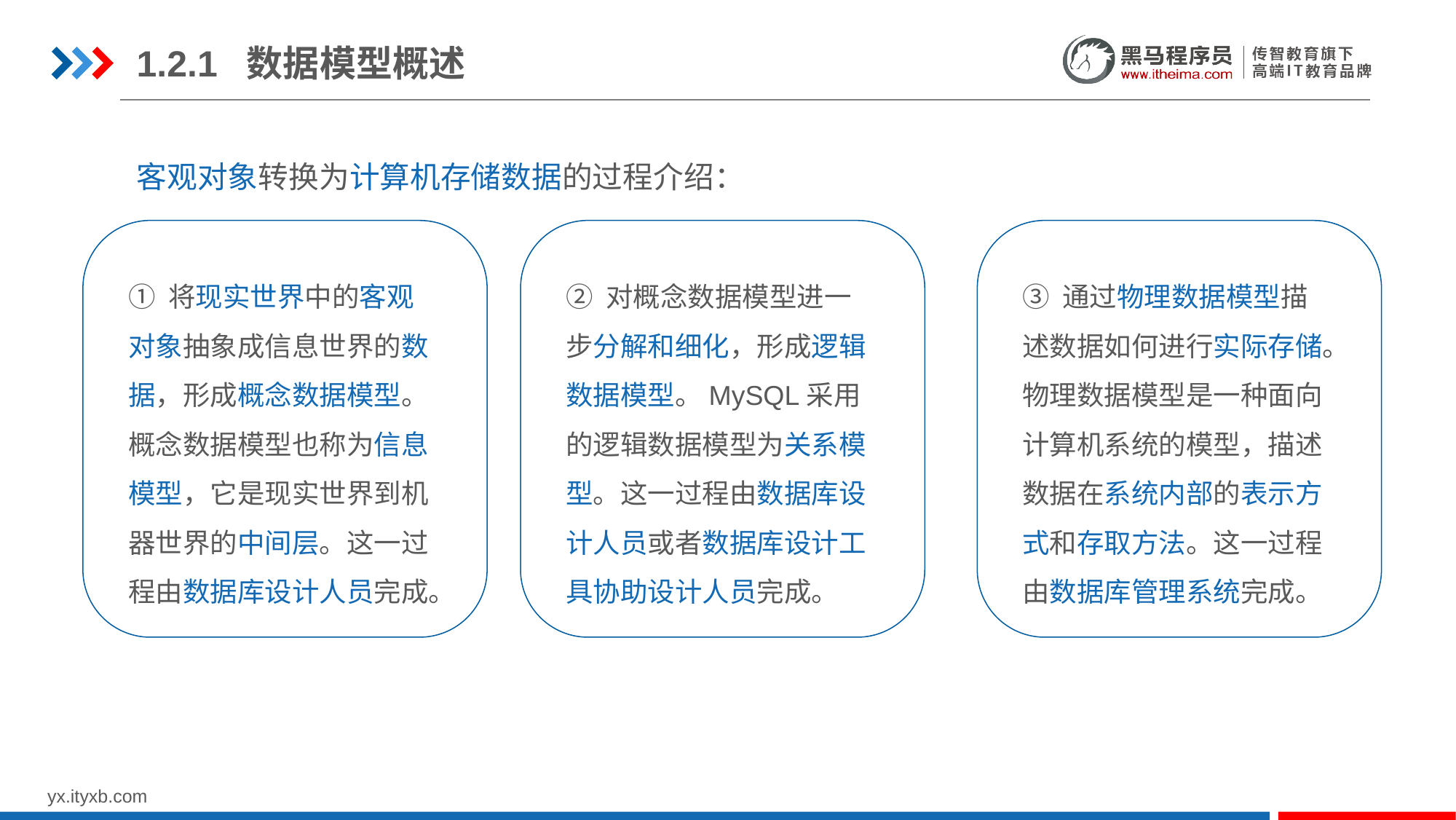

1.2.1  数据模型概述
客观对象转换为计算机存储数据的过程介绍：

① 将现实世界中的客观对象抽象成信息世界的数据，形成概念数据模型。概念数据模型也称为信息模型，它是现实世界到机器世界的中间层。这一过程由数据库设计人员完成。
② 对概念数据模型进一步分解和细化，形成逻辑数据模型。MySQL采用的逻辑数据模型为关系模型。这一过程由数据库设计人员或者数据库设计工具协助设计人员完成。
③ 通过物理数据模型描述数据如何进行实际存储。物理数据模型是一种面向计算机系统的模型，描述数据在系统内部的表示方式和存取方法。这一过程由数据库管理系统完成。